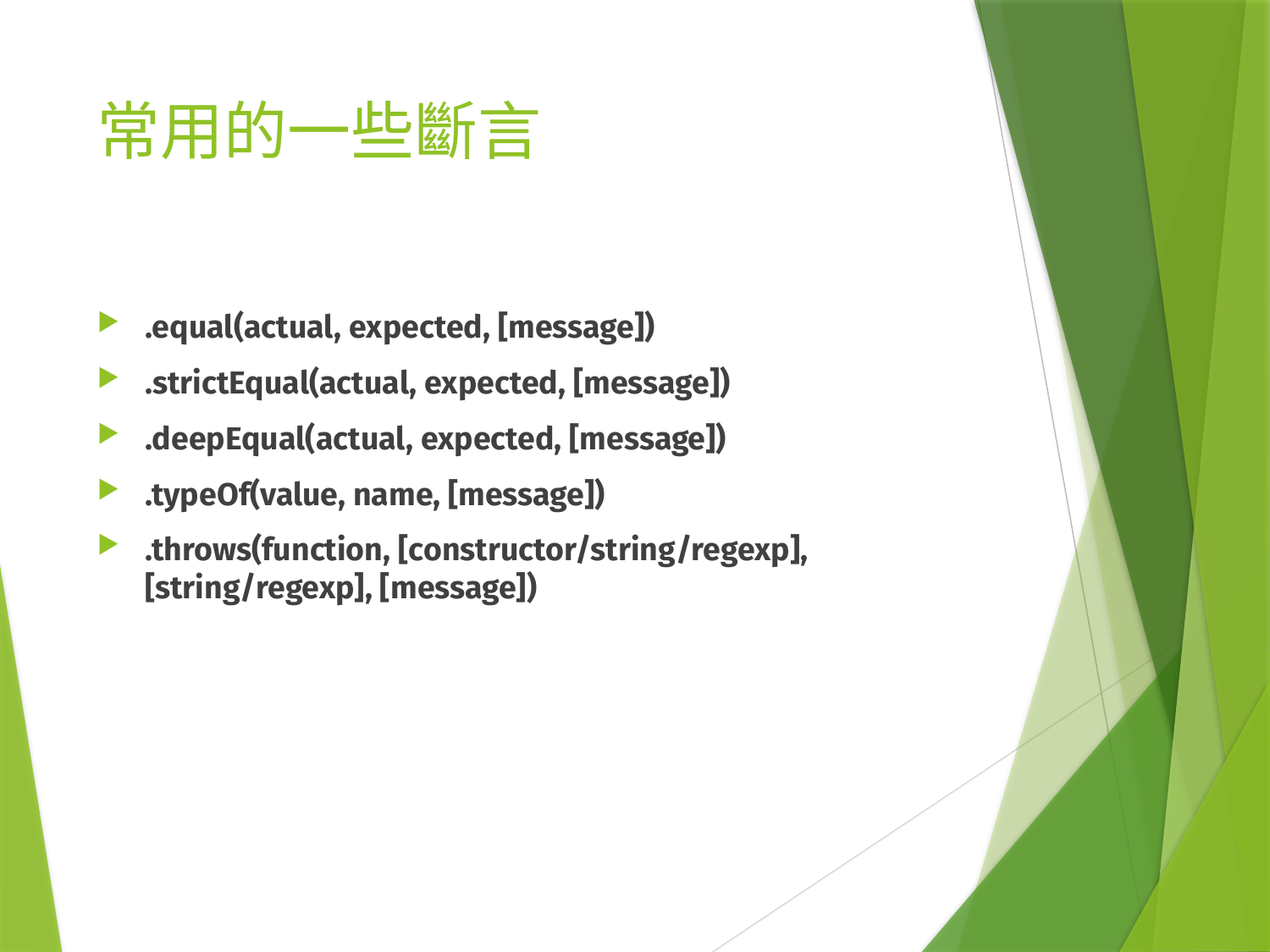

# 常用的一些斷言
.equal(actual, expected, [message])
.strictEqual(actual, expected, [message])
.deepEqual(actual, expected, [message])
.typeOf(value, name, [message])
.throws(function, [constructor/string/regexp], [string/regexp], [message])